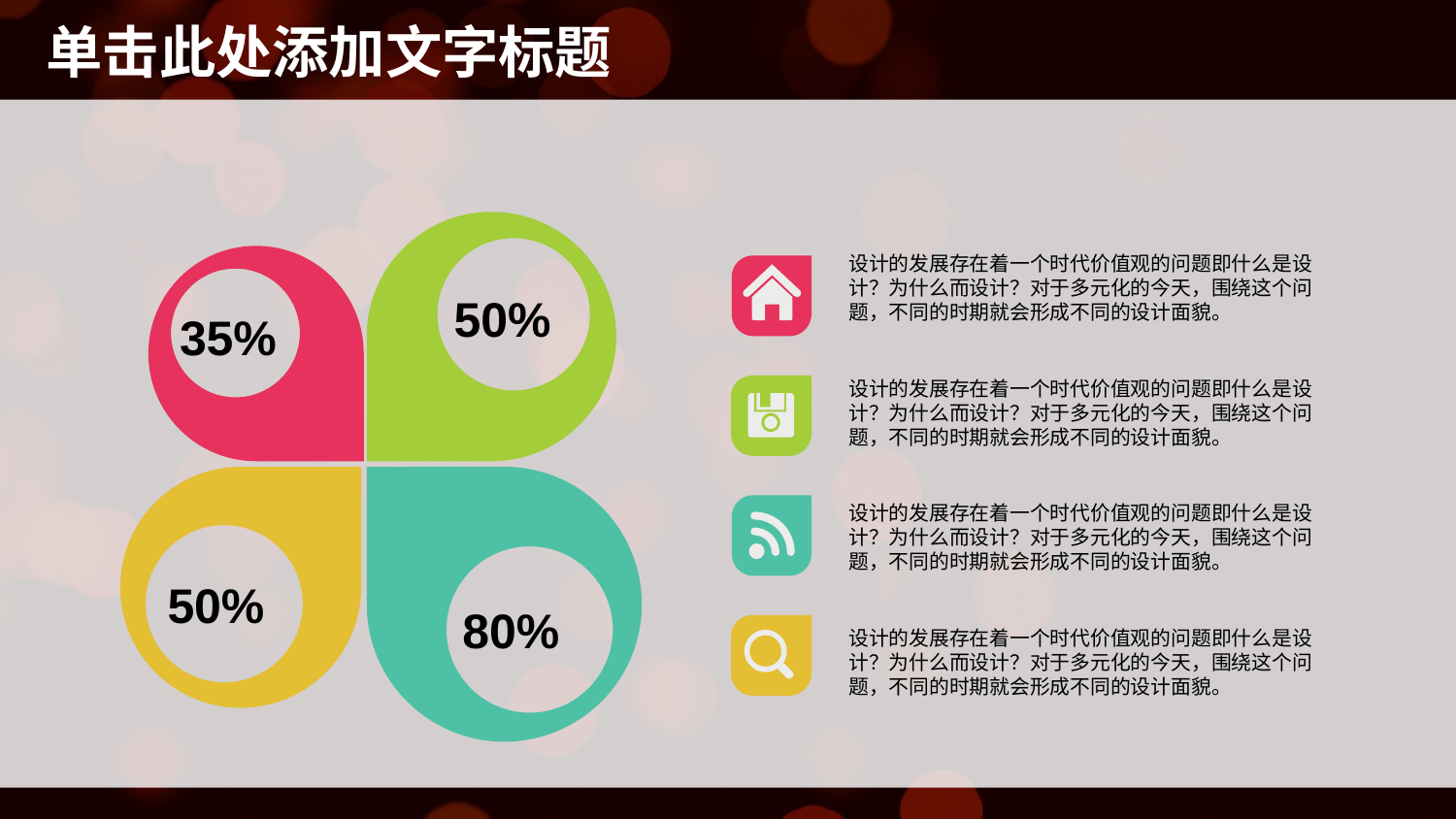

50%
设计的发展存在着一个时代价值观的问题即什么是设计？为什么而设计？对于多元化的今天，围绕这个问题，不同的时期就会形成不同的设计面貌。

35%

设计的发展存在着一个时代价值观的问题即什么是设计？为什么而设计？对于多元化的今天，围绕这个问题，不同的时期就会形成不同的设计面貌。

80%

50%
设计的发展存在着一个时代价值观的问题即什么是设计？为什么而设计？对于多元化的今天，围绕这个问题，不同的时期就会形成不同的设计面貌。

设计的发展存在着一个时代价值观的问题即什么是设计？为什么而设计？对于多元化的今天，围绕这个问题，不同的时期就会形成不同的设计面貌。